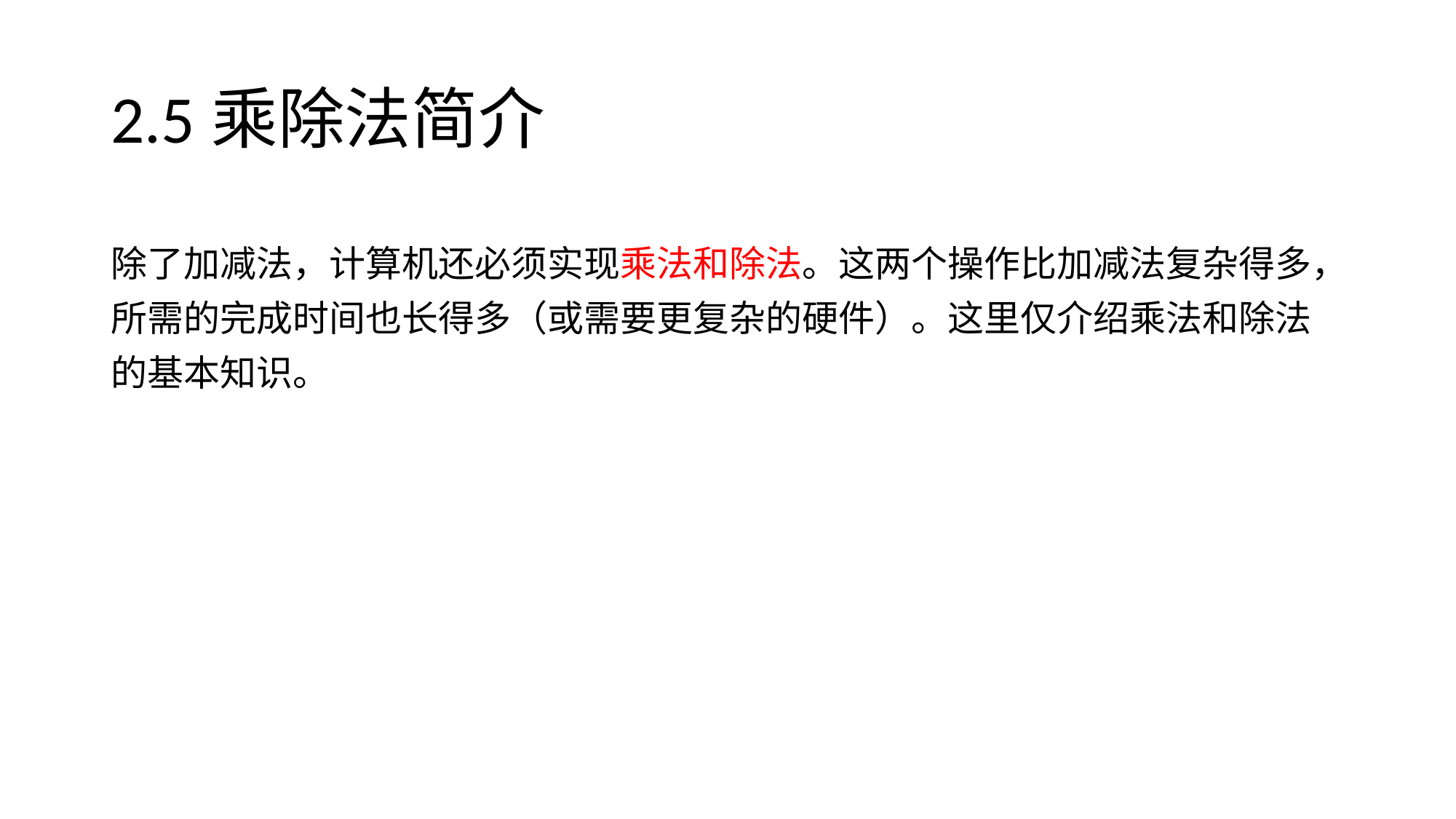

# 2.5乘除法简介

除了加减法，计算机还必须实现乘法和除法。这两个操作比加减法复杂得多，
所需的完成时间也长得多（或需要更复杂的硬件）。这里仅介绍乘法和除法
的基本知识。